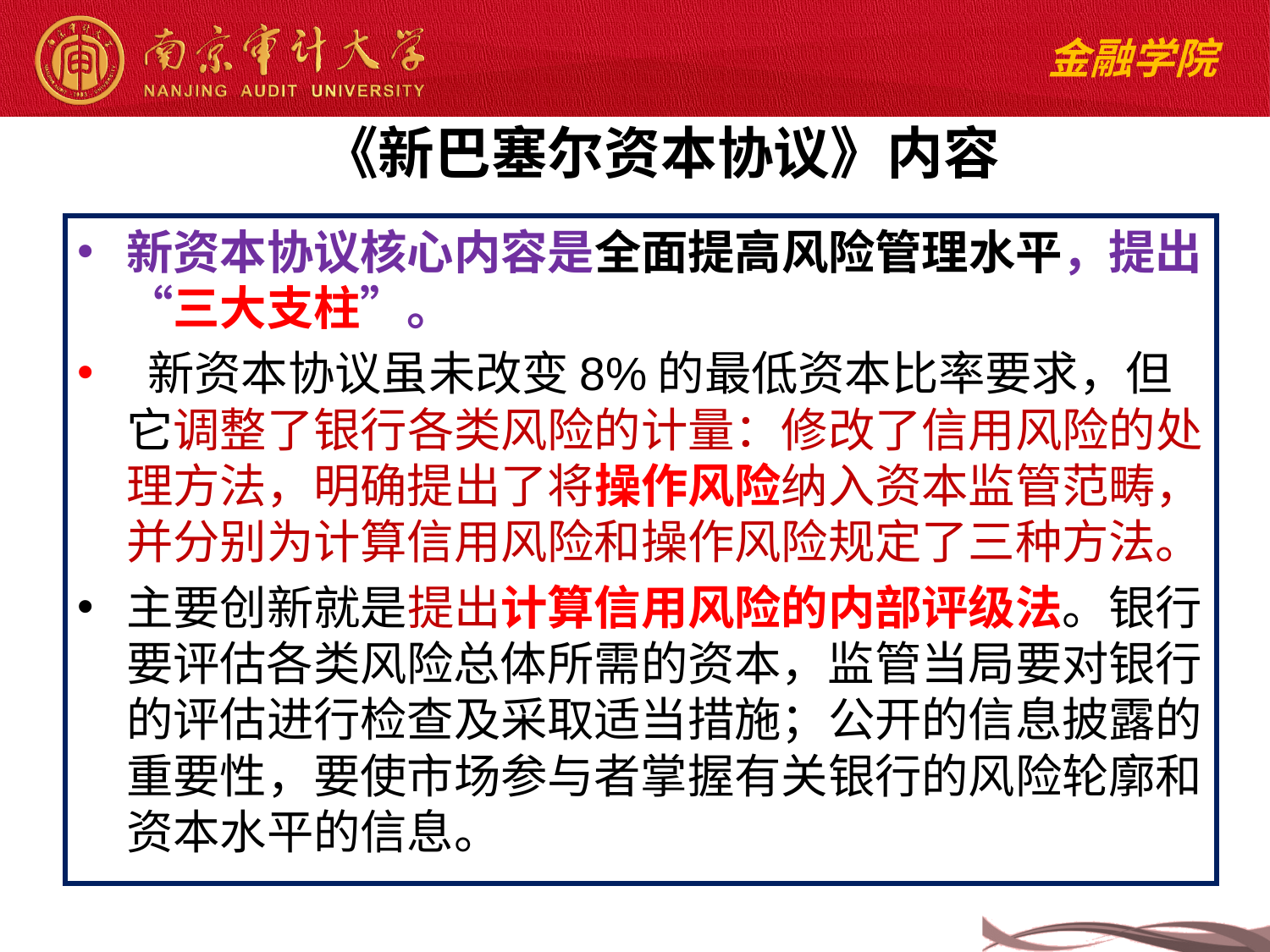

# 《新巴塞尔资本协议》内容
新资本协议核心内容是全面提高风险管理水平，提出“三大支柱”。
 新资本协议虽未改变8%的最低资本比率要求，但它调整了银行各类风险的计量：修改了信用风险的处理方法，明确提出了将操作风险纳入资本监管范畴，并分别为计算信用风险和操作风险规定了三种方法。
主要创新就是提出计算信用风险的内部评级法。银行要评估各类风险总体所需的资本，监管当局要对银行的评估进行检查及采取适当措施；公开的信息披露的重要性，要使市场参与者掌握有关银行的风险轮廓和资本水平的信息。